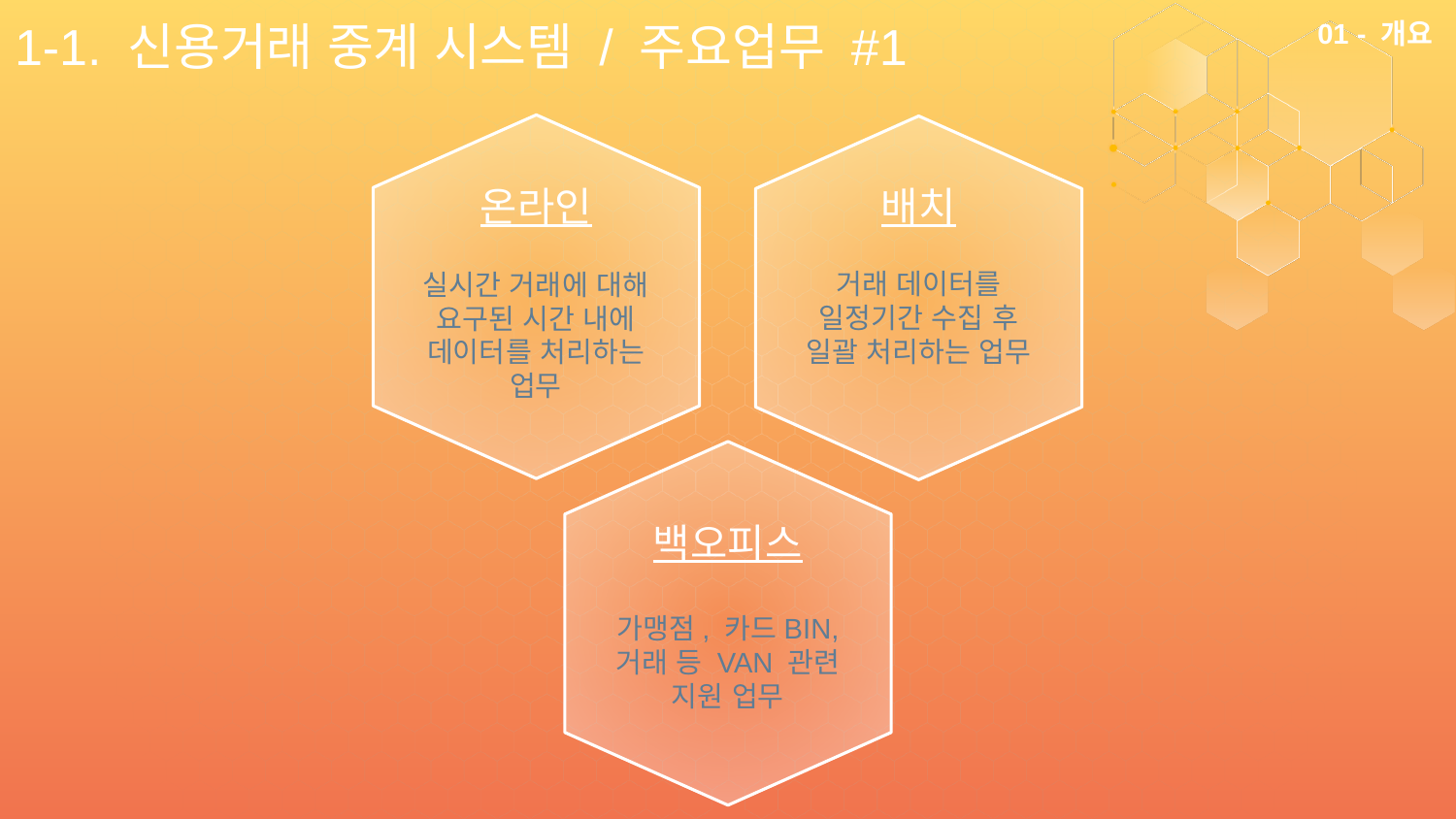

# 1-1. 신용거래 중계 시스템 / 주요업무 #1
01 - 개요

온라인
배치
거래 데이터를 일정기간 수집 후 일괄 처리하는 업무
실시간 거래에 대해 요구된 시간 내에 데이터를 처리하는
업무

백오피스
가맹점, 카드BIN, 거래 등 VAN 관련 지원 업무